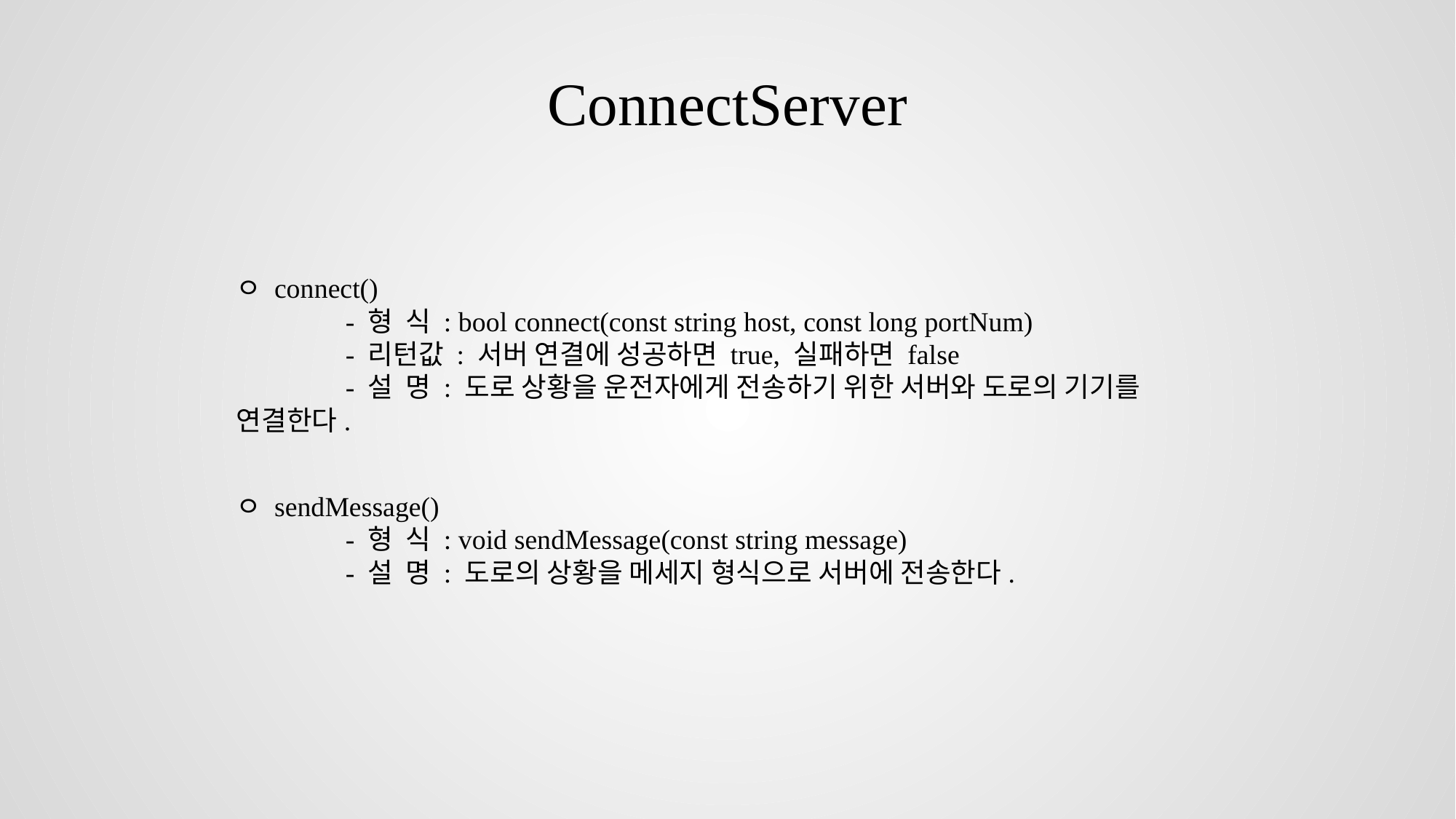

ConnectServer
ㅇ connect()
	- 형  식 : bool connect(const string host, const long portNum)
	- 리턴값 : 서버 연결에 성공하면 true, 실패하면 false
	- 설  명 : 도로 상황을 운전자에게 전송하기 위한 서버와 도로의 기기를 연결한다.

ㅇ sendMessage()
	- 형  식 : void sendMessage(const string message)
	- 설  명 : 도로의 상황을 메세지 형식으로 서버에 전송한다.